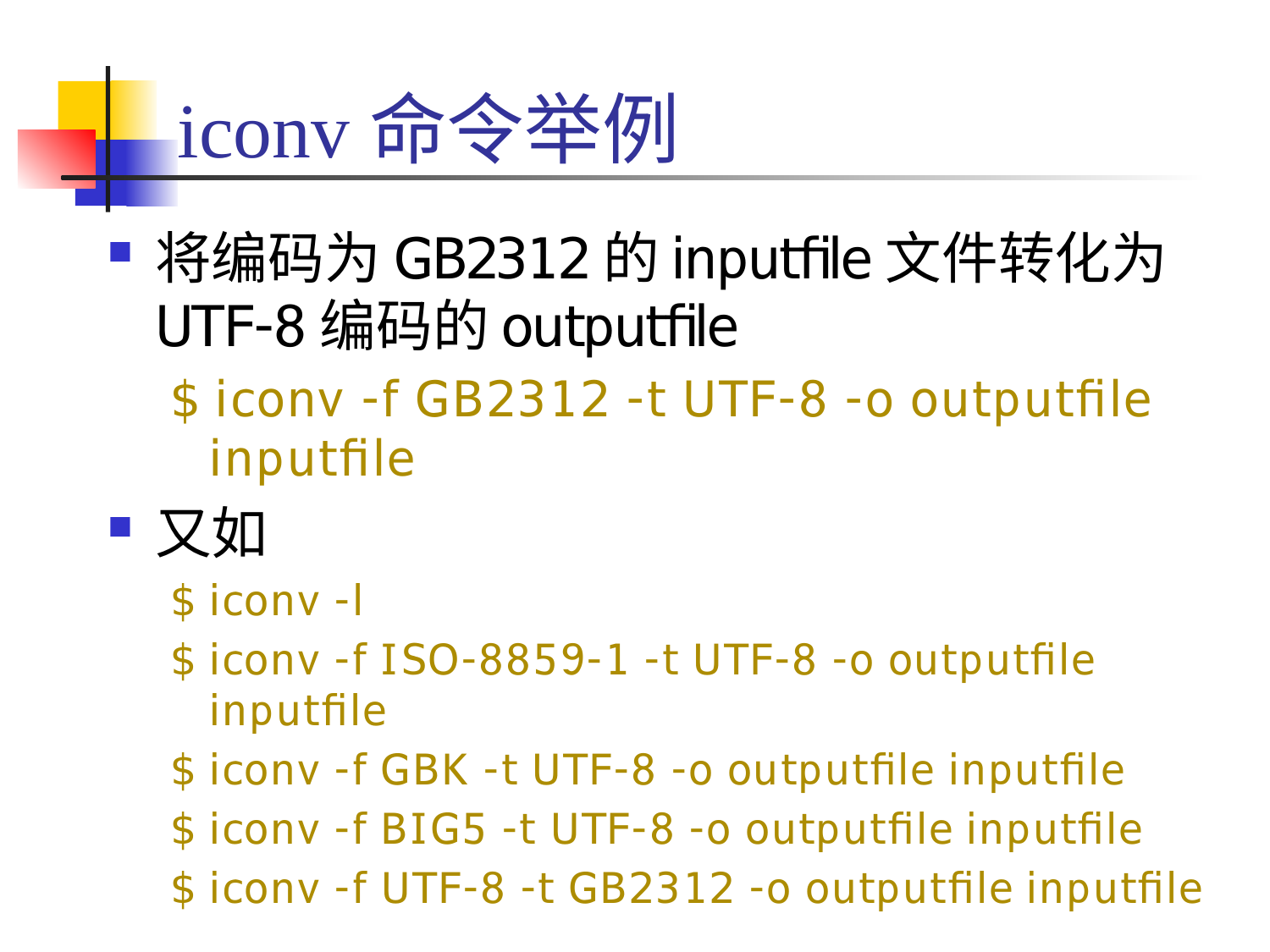

# iconv命令举例
将编码为GB2312的inputfile文件转化为UTF-8编码的outputfile
$ iconv -f GB2312 -t UTF-8 -o outputfile inputfile
又如
$ iconv -l
$ iconv -f ISO-8859-1 -t UTF-8 -o outputfile inputfile
$ iconv -f GBK -t UTF-8 -o outputfile inputfile
$ iconv -f BIG5 -t UTF-8 -o outputfile inputfile
$ iconv -f UTF-8 -t GB2312 -o outputfile inputfile